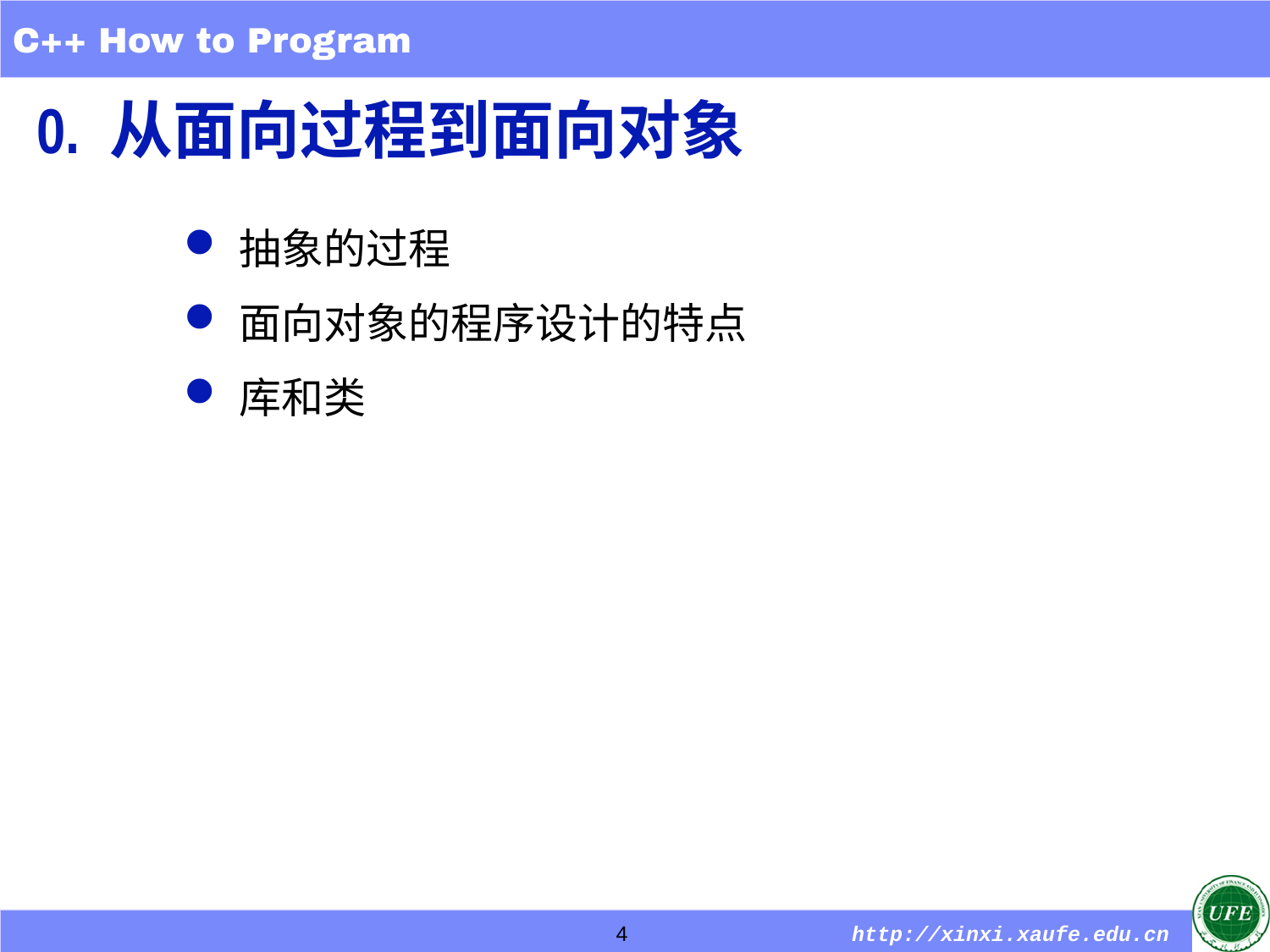

# 0. 从面向过程到面向对象
抽象的过程
面向对象的程序设计的特点
库和类
4